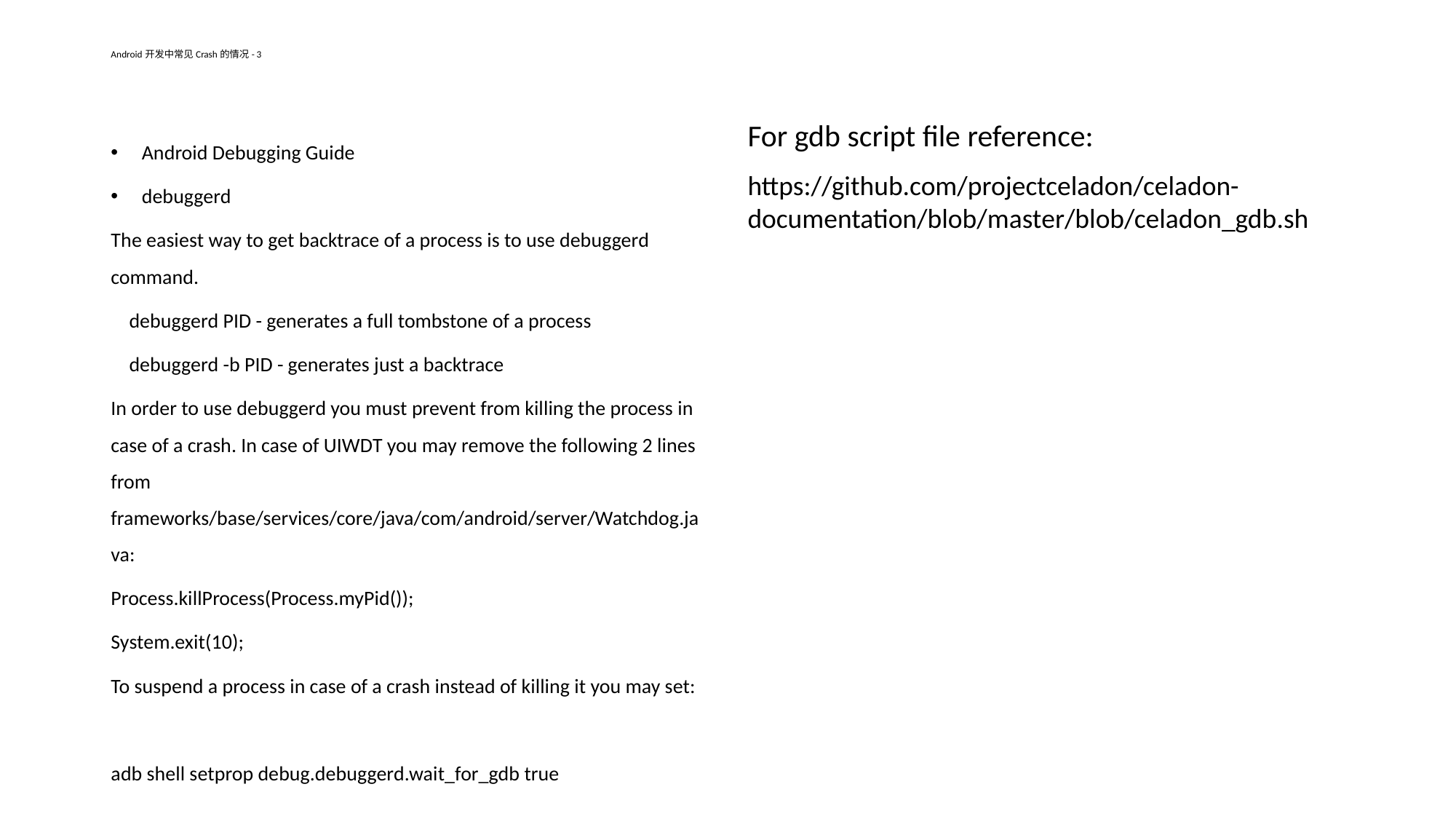

# Android 开发中常见 Crash 的情况 - 3
For gdb script file reference:
https://github.com/projectceladon/celadon-documentation/blob/master/blob/celadon_gdb.sh
Android Debugging Guide
debuggerd
The easiest way to get backtrace of a process is to use debuggerd command.
    debuggerd PID - generates a full tombstone of a process
    debuggerd -b PID - generates just a backtrace
In order to use debuggerd you must prevent from killing the process in case of a crash. In case of UIWDT you may remove the following 2 lines from frameworks/base/services/core/java/com/android/server/Watchdog.java:
Process.killProcess(Process.myPid());
System.exit(10);
To suspend a process in case of a crash instead of killing it you may set:

adb shell setprop debug.debuggerd.wait_for_gdb true